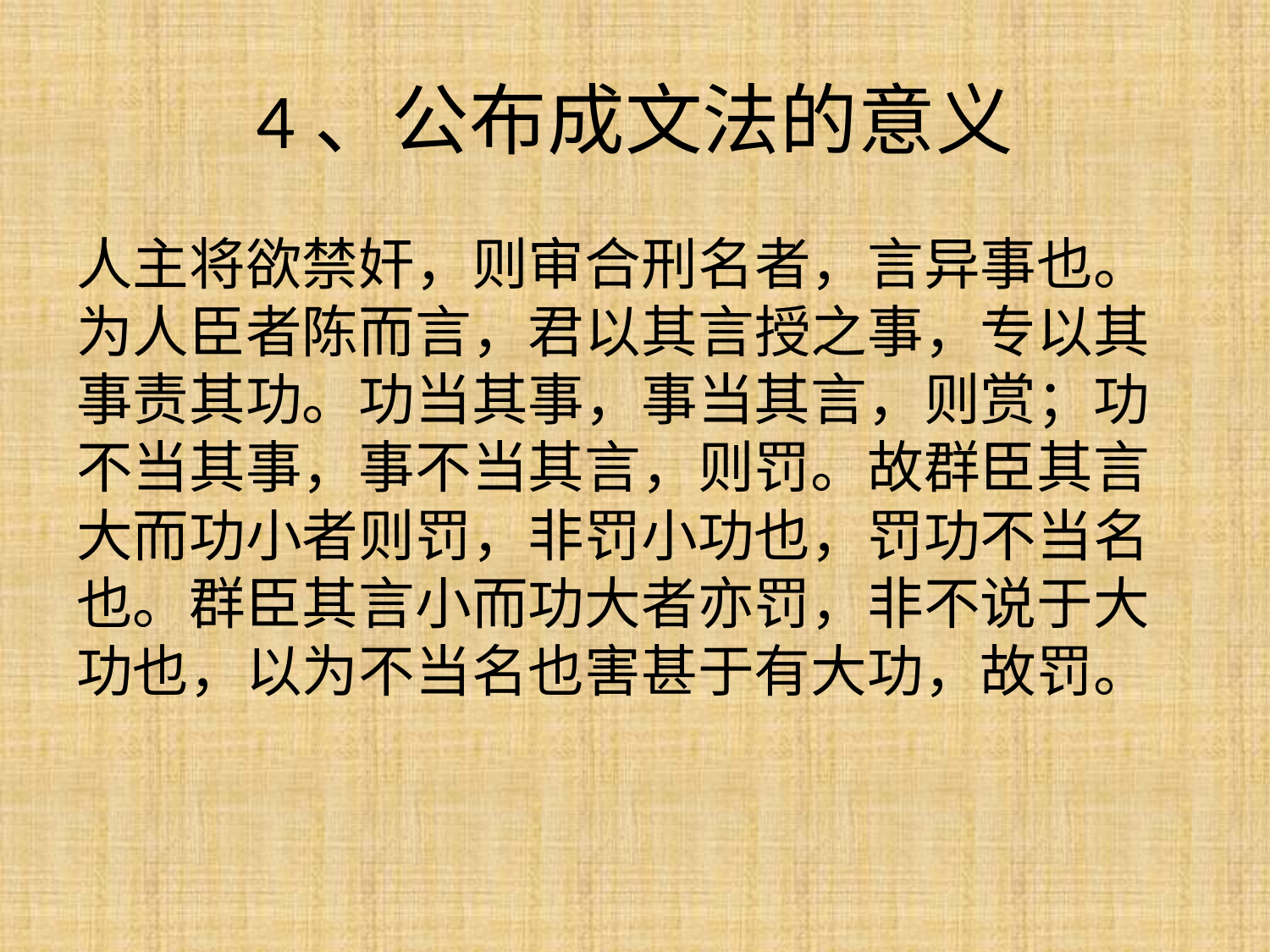

# 4、公布成文法的意义
人主将欲禁奸，则审合刑名者，言异事也。为人臣者陈而言，君以其言授之事，专以其事责其功。功当其事，事当其言，则赏；功不当其事，事不当其言，则罚。故群臣其言大而功小者则罚，非罚小功也，罚功不当名也。群臣其言小而功大者亦罚，非不说于大功也，以为不当名也害甚于有大功，故罚。